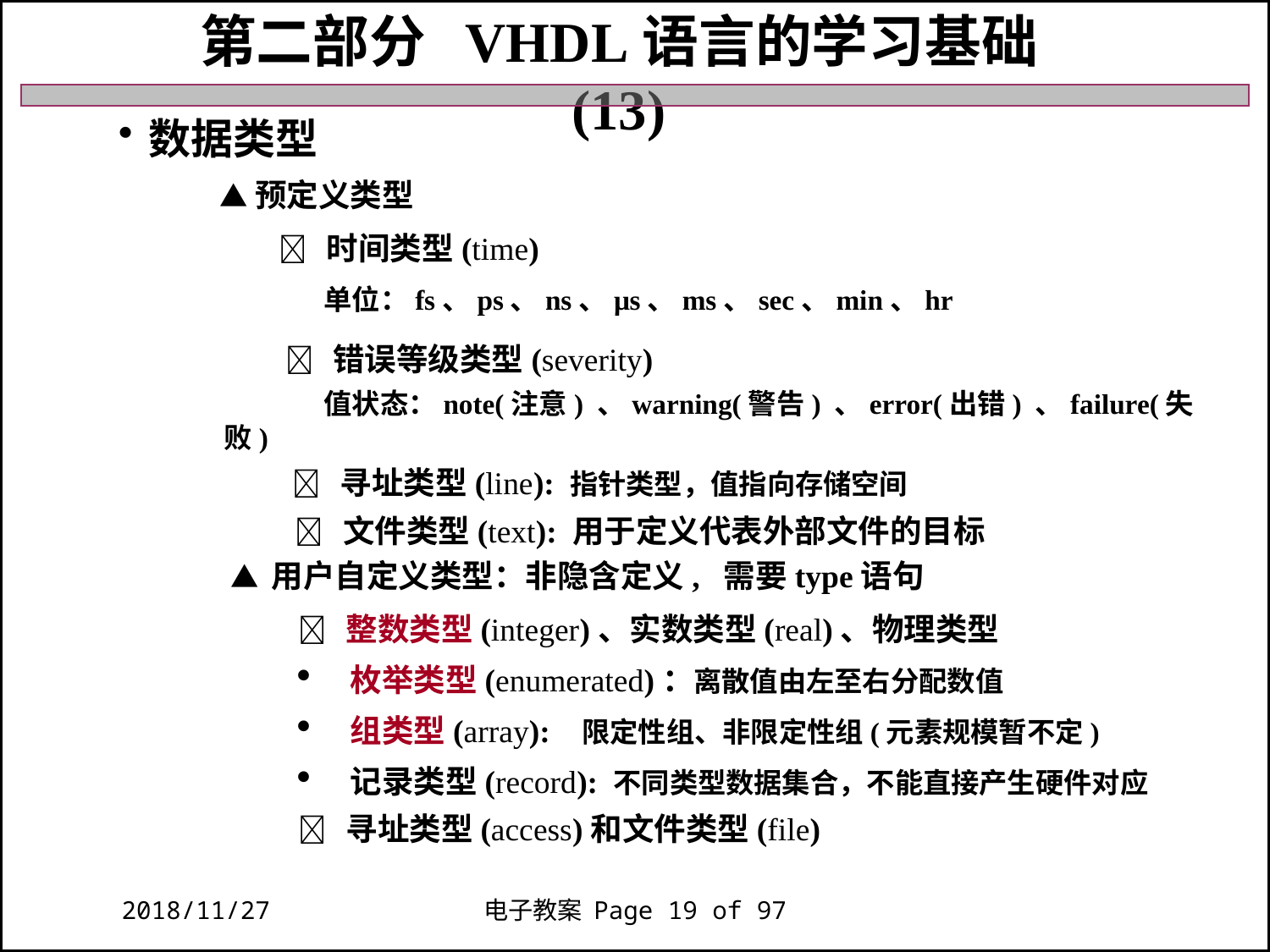

第二部分  VHDL语言的学习基础 (13)

数据类型
 ▲预定义类型
  •  时间类型(time)
        单位：fs、ps、ns、μs、ms、sec、min、hr
   •  错误等级类型(severity)
        值状态：note(注意) 、warning(警告) 、error(出错) 、failure(失败)
    •  寻址类型(line): 指针类型，值指向存储空间
    •  文件类型(text): 用于定义代表外部文件的目标

 ▲ 用户自定义类型：非隐含定义,  需要type语句
•  整数类型(integer)、实数类型(real)、物理类型
  枚举类型(enumerated)：离散值由左至右分配数值
  组类型(array):   限定性组、非限定性组(元素规模暂不定)
  记录类型(record): 不同类型数据集合，不能直接产生硬件对应
•  寻址类型(access)和文件类型(file)
2018/11/27
电子教案 Page 19 of 97